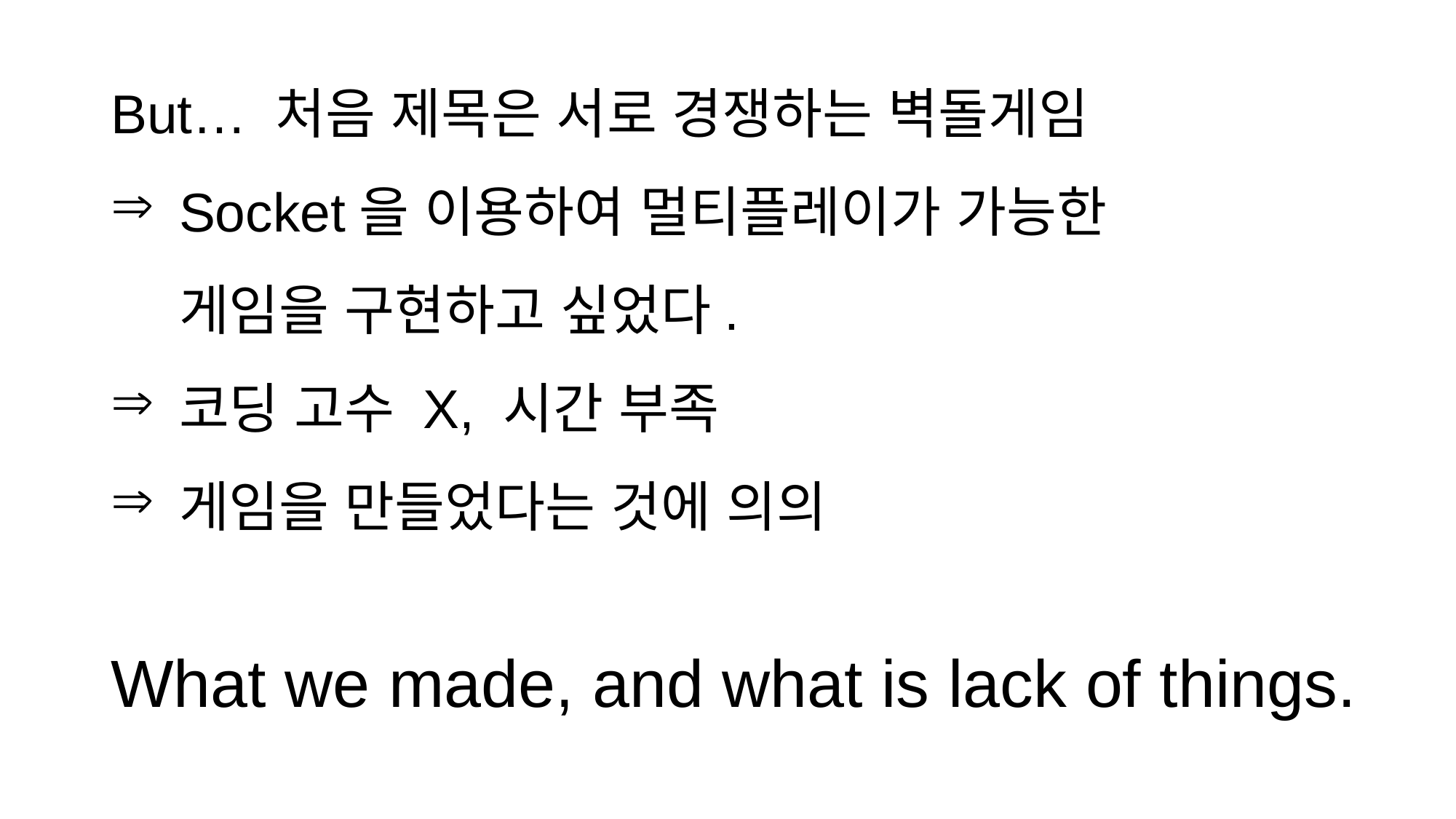

But… 처음 제목은 서로 경쟁하는 벽돌게임
Socket을 이용하여 멀티플레이가 가능한 게임을 구현하고 싶었다.
코딩 고수 X, 시간 부족
게임을 만들었다는 것에 의의

What we made, and what is lack of things.